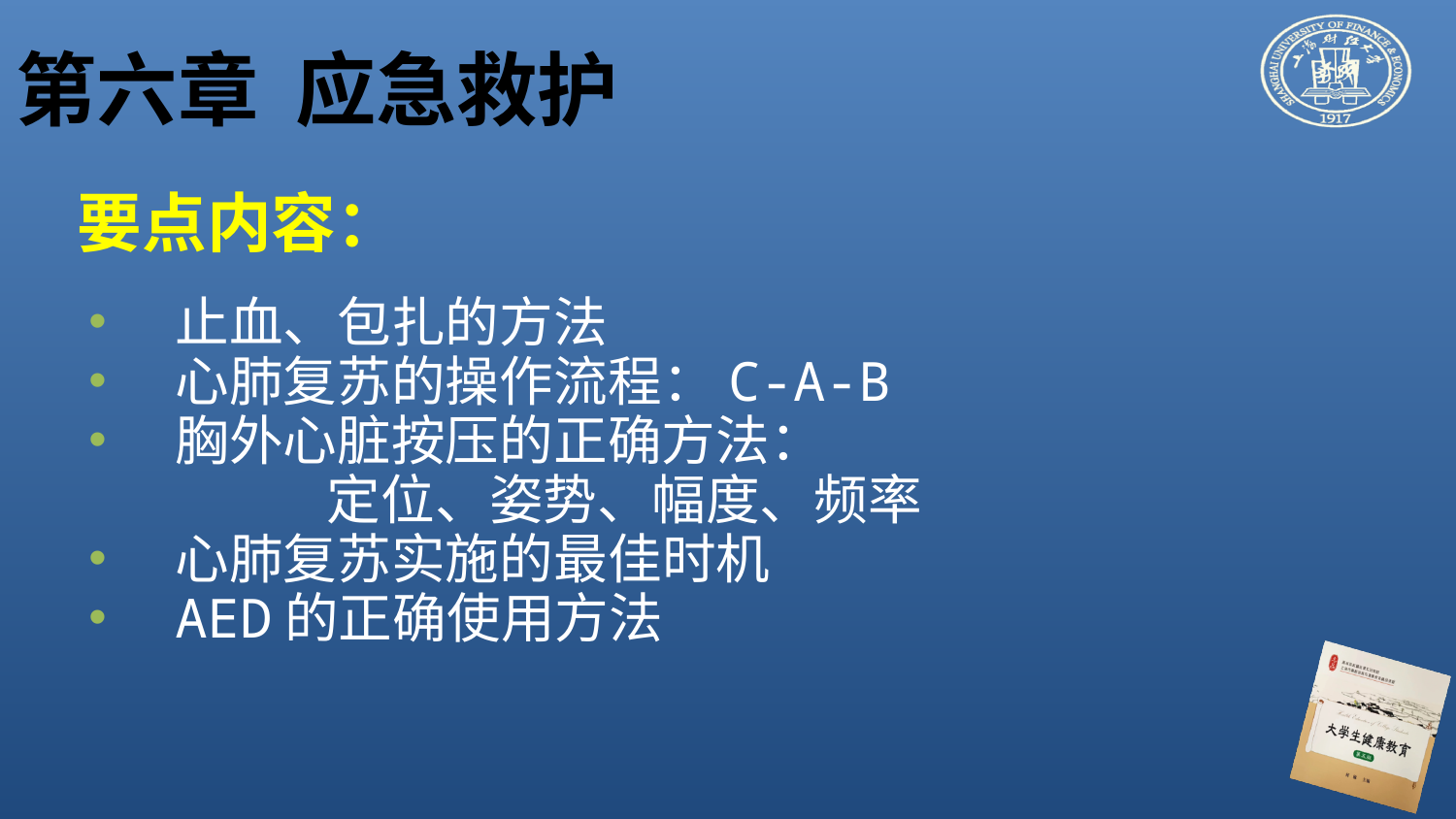

# 第六章  应急救护
要点内容：
止血、包扎的方法
心肺复苏的操作流程：C-A-B
胸外心脏按压的正确方法：
定位、姿势、幅度、频率
心肺复苏实施的最佳时机
AED的正确使用方法